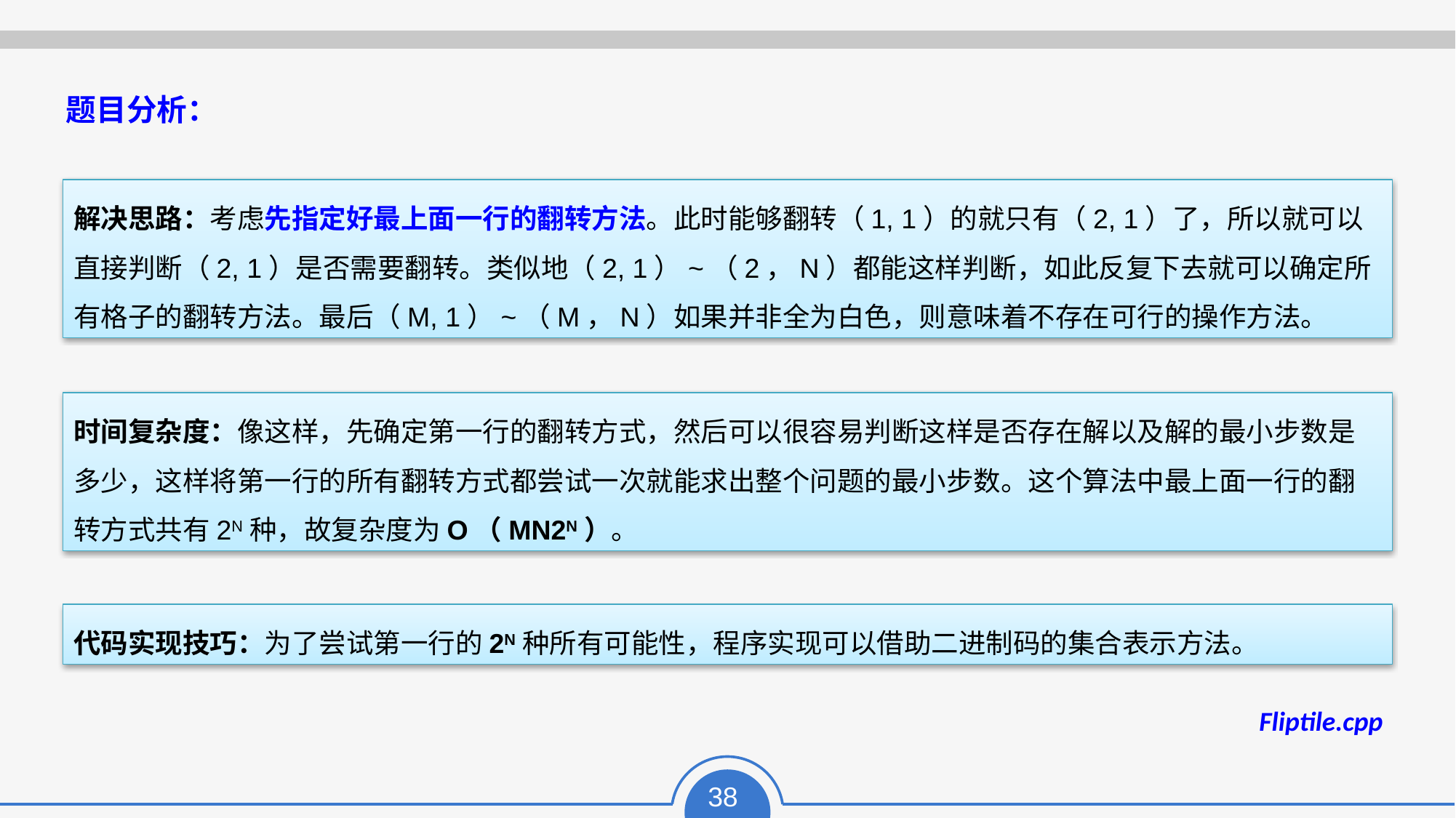

题目分析：
解决思路：考虑先指定好最上面一行的翻转方法。此时能够翻转（1, 1）的就只有（2, 1）了，所以就可以直接判断（2, 1）是否需要翻转。类似地（2, 1）~（2，N）都能这样判断，如此反复下去就可以确定所有格子的翻转方法。最后（M, 1）~（M，N）如果并非全为白色，则意味着不存在可行的操作方法。
时间复杂度：像这样，先确定第一行的翻转方式，然后可以很容易判断这样是否存在解以及解的最小步数是多少，这样将第一行的所有翻转方式都尝试一次就能求出整个问题的最小步数。这个算法中最上面一行的翻转方式共有2N种，故复杂度为O（MN2N）。
代码实现技巧：为了尝试第一行的2N种所有可能性，程序实现可以借助二进制码的集合表示方法。
Fliptile.cpp